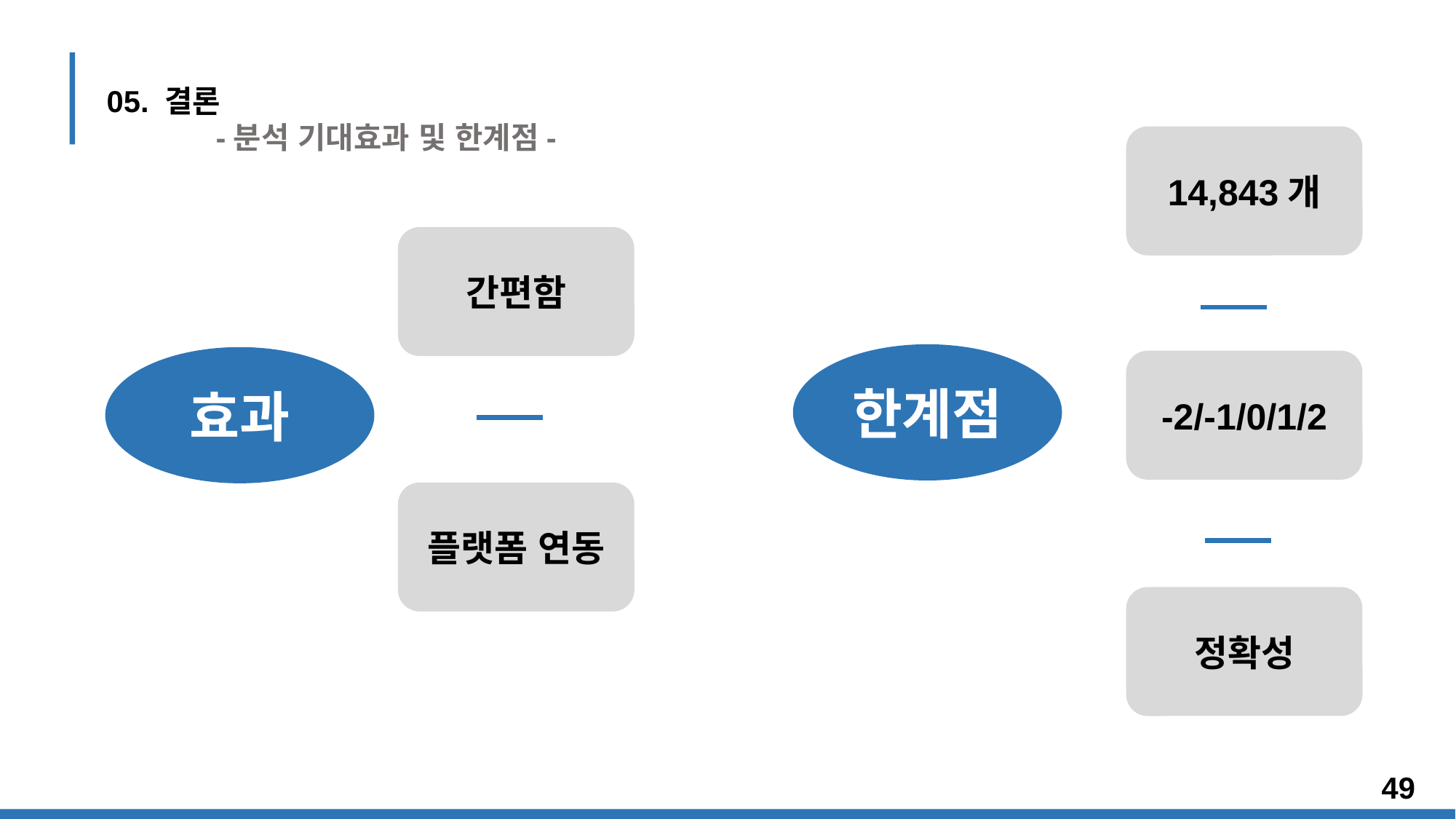

05. 결론
	-분석 기대효과 및 한계점-
14,843개
간편함
한계점
효과
-2/-1/0/1/2
플랫폼 연동
정확성
49